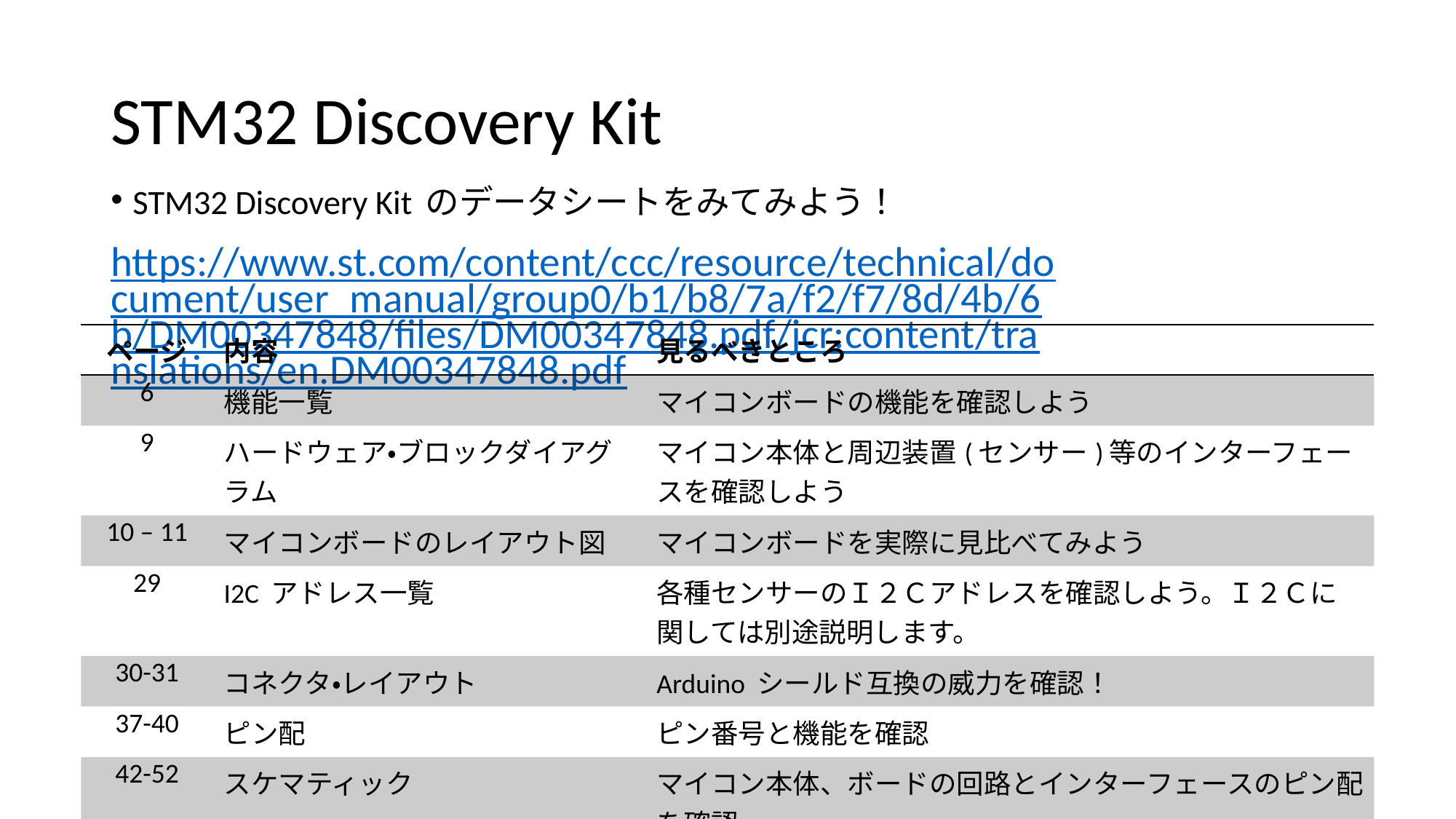

# STM32 Discovery Kit
STM32 Discovery Kit のデータシートをみてみよう！
https://www.st.com/content/ccc/resource/technical/document/user_manual/group0/b1/b8/7a/f2/f7/8d/4b/6b/DM00347848/files/DM00347848.pdf/jcr:content/translations/en.DM00347848.pdf

| ページ | 内容 | 見るべきところ |
| --- | --- | --- |
| 6 | 機能一覧 | マイコンボードの機能を確認しよう |
| 9 | ハードウェア・ブロックダイアグラム | マイコン本体と周辺装置(センサー)等のインターフェースを確認しよう |
| 10 – 11 | マイコンボードのレイアウト図 | マイコンボードを実際に見比べてみよう |
| 29 | I2C アドレス一覧 | 各種センサーのＩ２Ｃアドレスを確認しよう。Ｉ２Ｃに関しては別途説明します。 |
| 30-31 | コネクタ・レイアウト | Arduino シールド互換の威力を確認！ |
| 37-40 | ピン配 | ピン番号と機能を確認 |
| 42-52 | スケマティック | マイコン本体、ボードの回路とインターフェースのピン配を確認 |